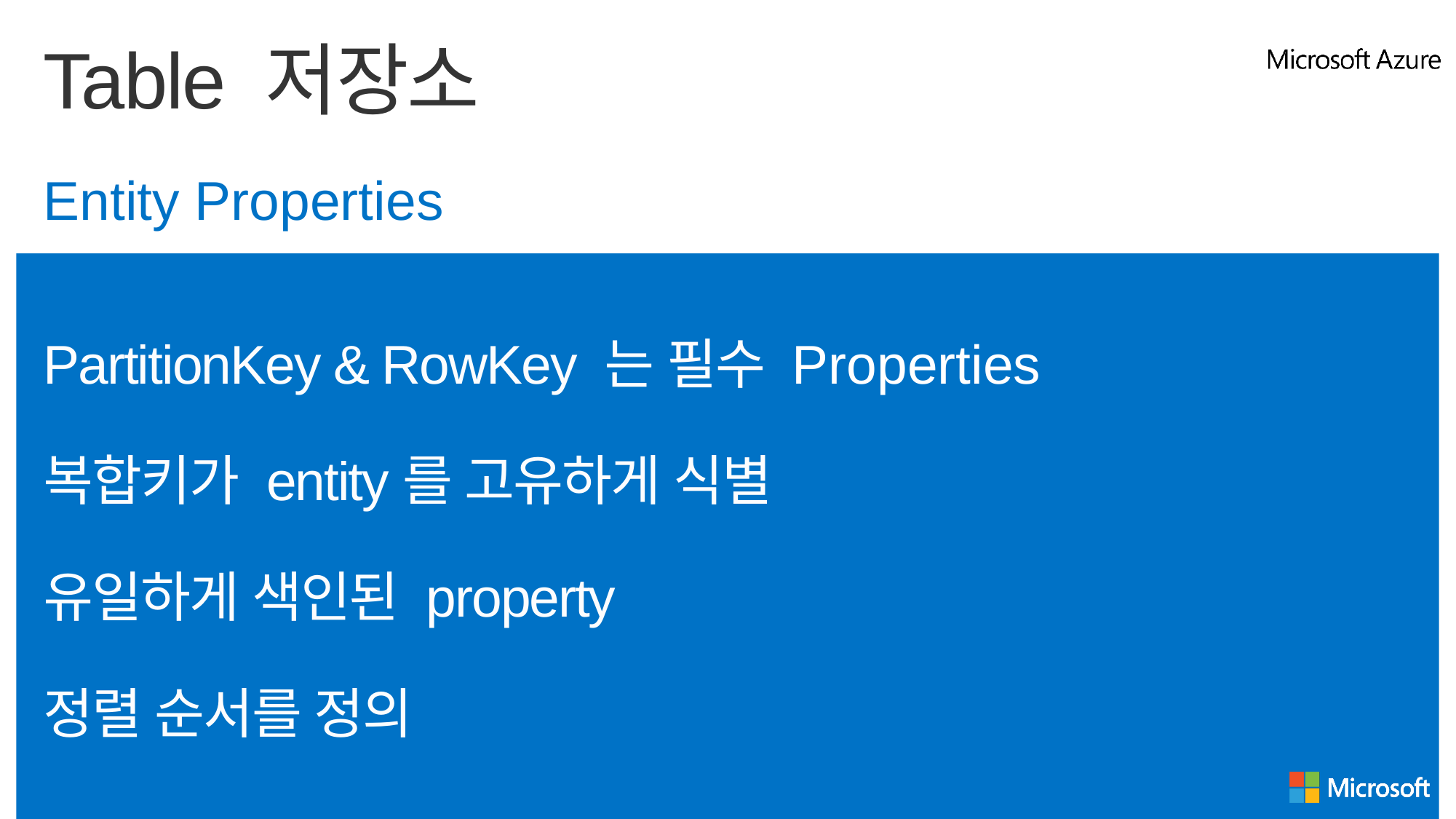

# Table 저장소
Entity Properties
PartitionKey & RowKey 는 필수 Properties
복합키가 entity를 고유하게 식별
유일하게 색인된 property
정렬 순서를 정의